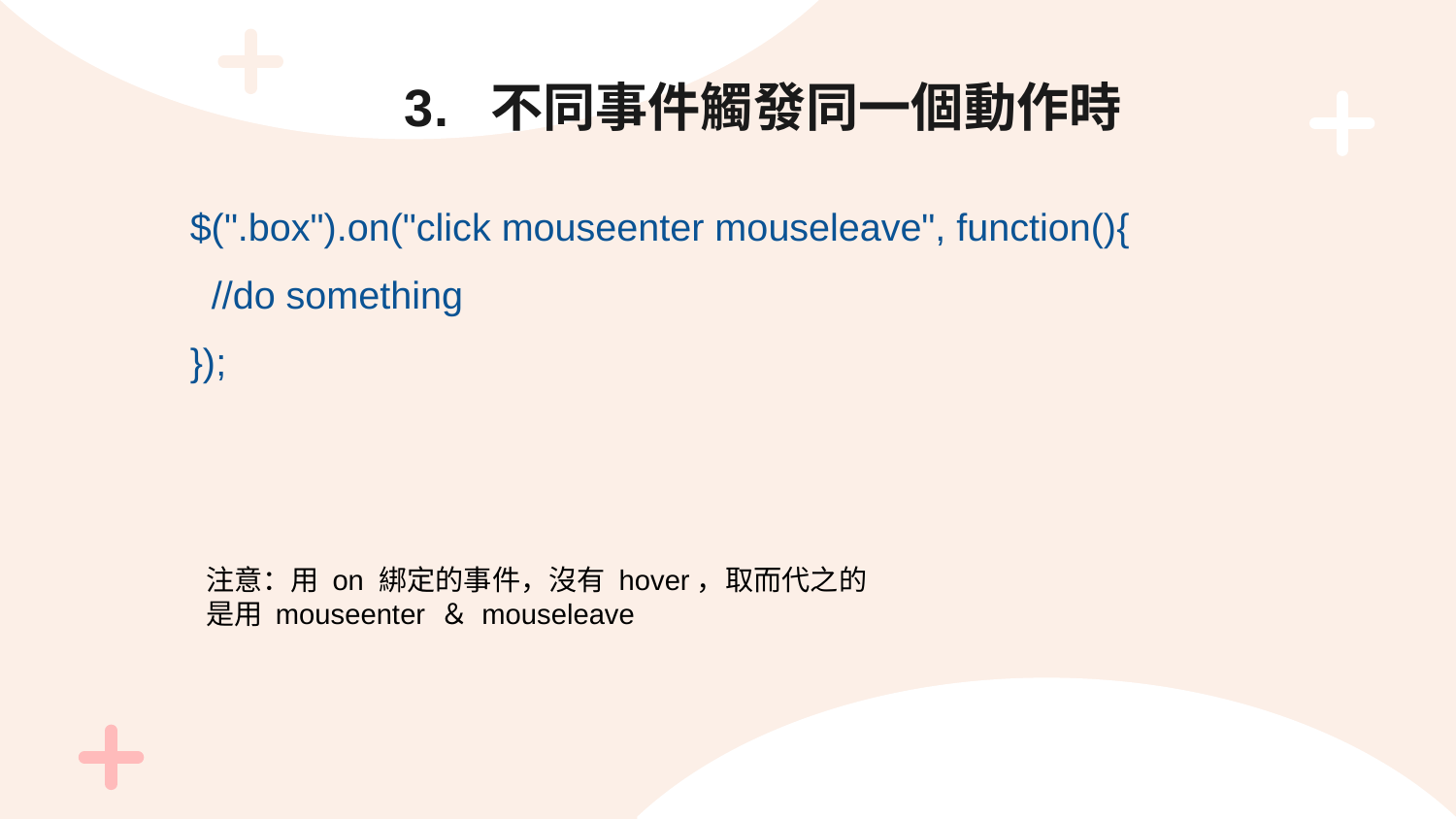

# 3.  不同事件觸發同一個動作時
$(".box").on("click mouseenter mouseleave", function(){
  //do something
});

注意：用 on 綁定的事件，沒有 hover，取而代之的是用 mouseenter ＆ mouseleave